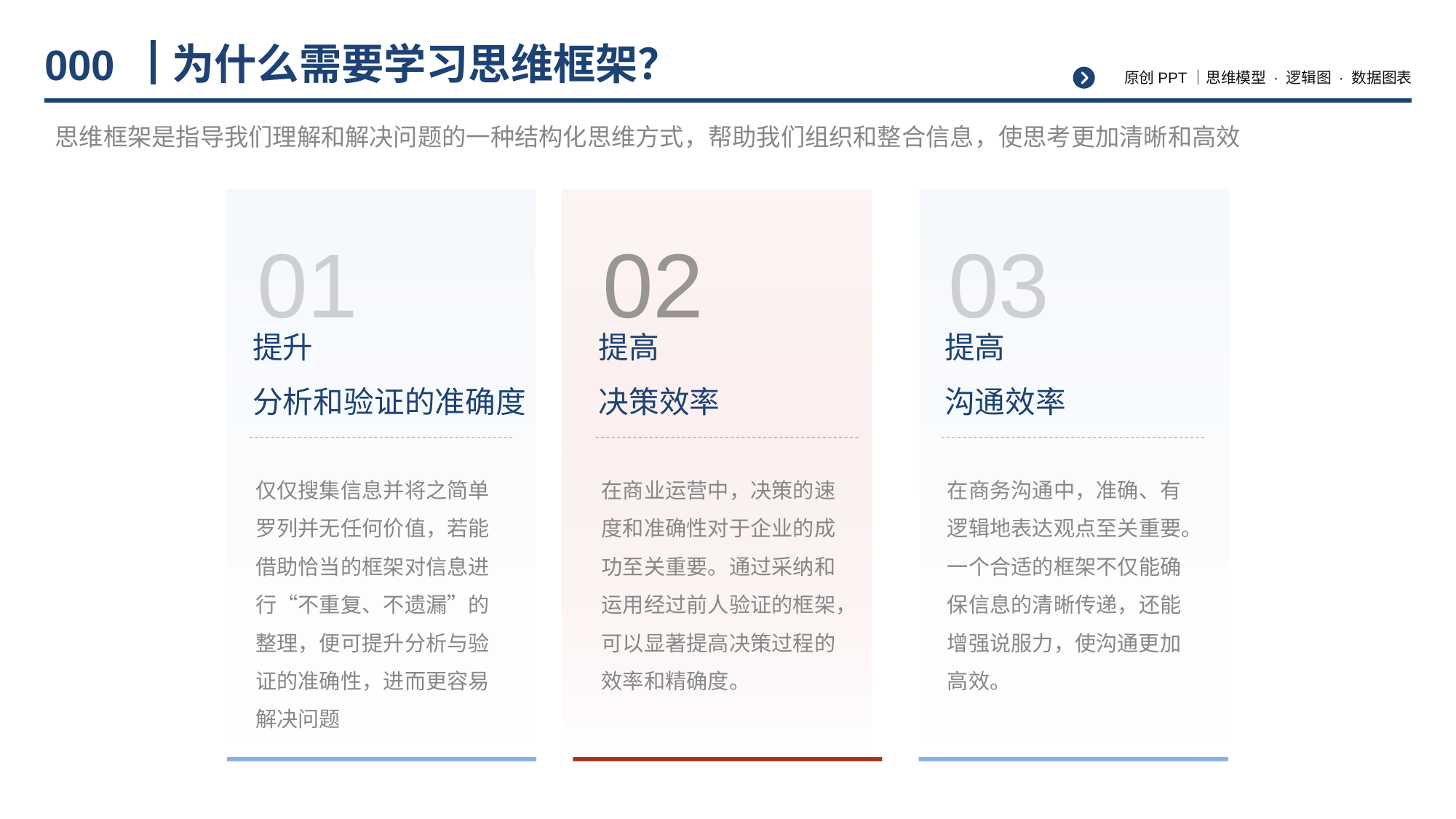

000
# 为什么需要学习思维框架？
思维框架是指导我们理解和解决问题的一种结构化思维方式，帮助我们组织和整合信息，使思考更加清晰和高效
01
提升
分析和验证的准确度
仅仅搜集信息并将之简单罗列并无任何价值，若能借助恰当的框架对信息进行“不重复、不遗漏”的整理，便可提升分析与验证的准确性，进而更容易解决问题

02
提高
决策效率
在商业运营中，决策的速度和准确性对于企业的成功至关重要。通过采纳和运用经过前人验证的框架，可以显著提高决策过程的效率和精确度。

03
提高
沟通效率
在商务沟通中，准确、有逻辑地表达观点至关重要。一个合适的框架不仅能确保信息的清晰传递，还能增强说服力，使沟通更加高效。